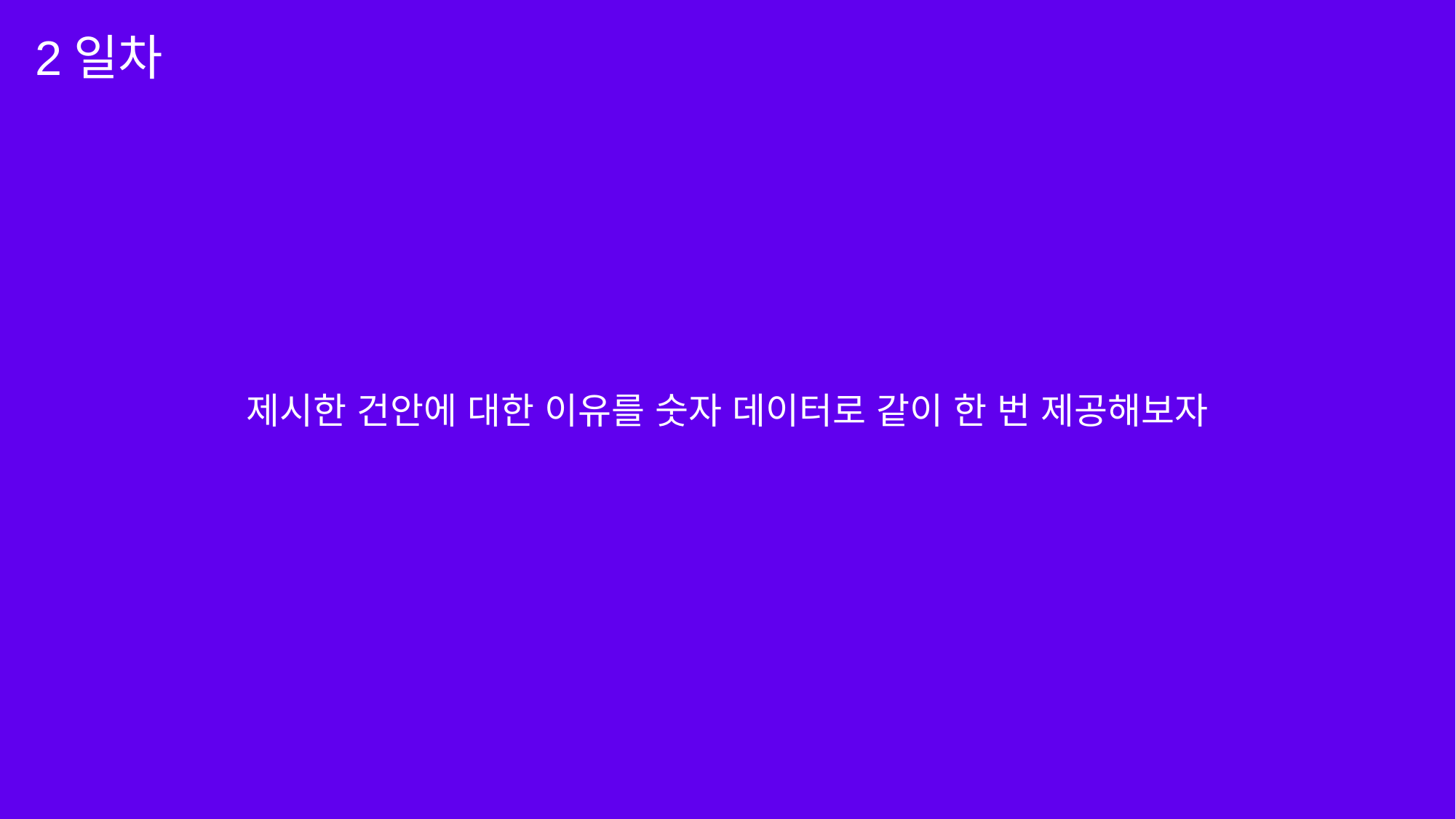

2일차
제시한 건안에 대한 이유를 숫자 데이터로 같이 한 번 제공해보자